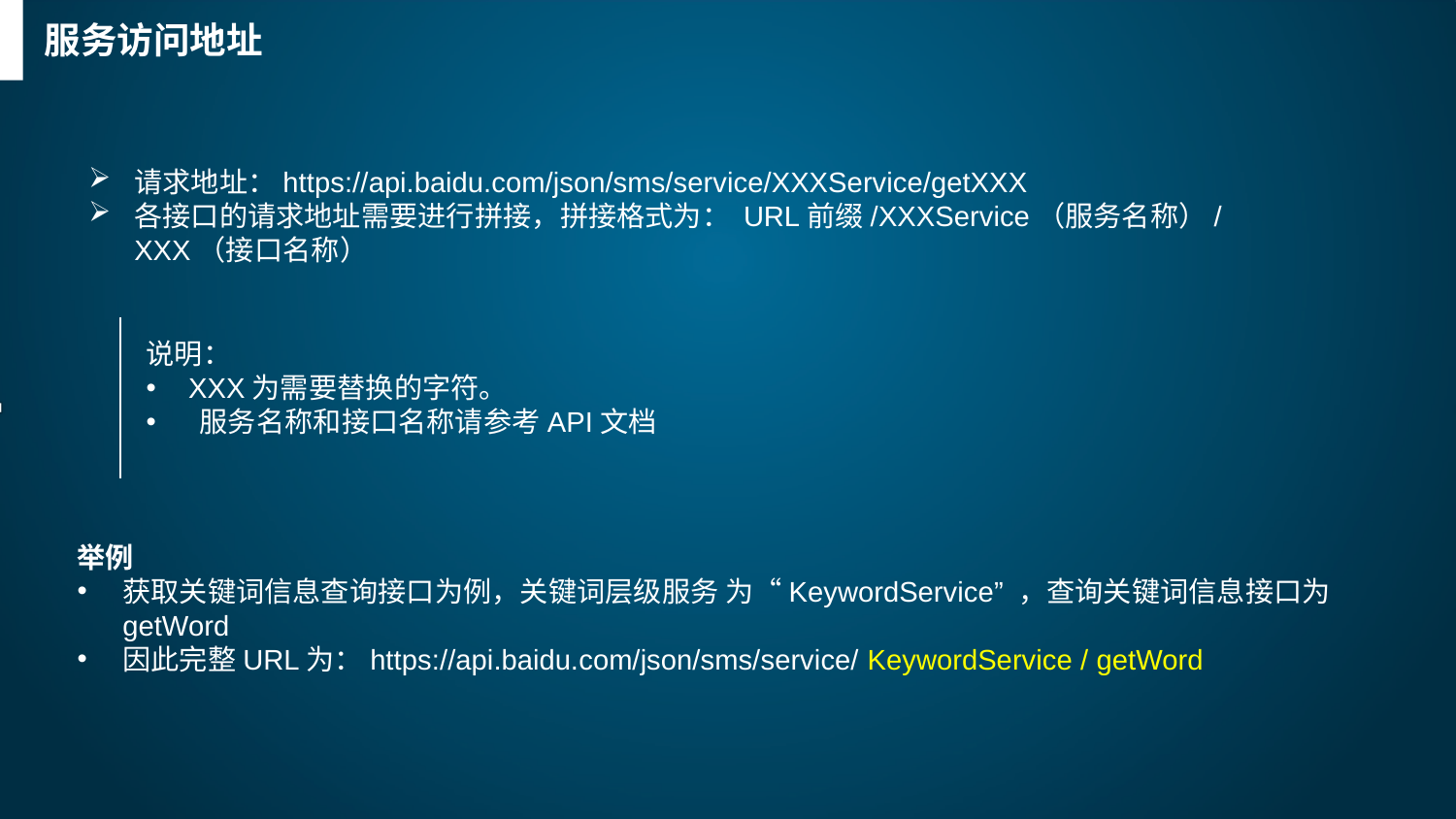

服务访问地址
请求地址：https://api.baidu.com/json/sms/service/XXXService/getXXX
各接口的请求地址需要进行拼接，拼接格式为： URL前缀/XXXService（服务名称）/XXX（接口名称）
说明：
 XXX为需要替换的字符。
  服务名称和接口名称请参考API文档
举例
获取关键词信息查询接口为例，关键词层级服务 为“KeywordService” ，查询关键词信息接口为getWord
因此完整URL为：https://api.baidu.com/json/sms/service/ KeywordService / getWord